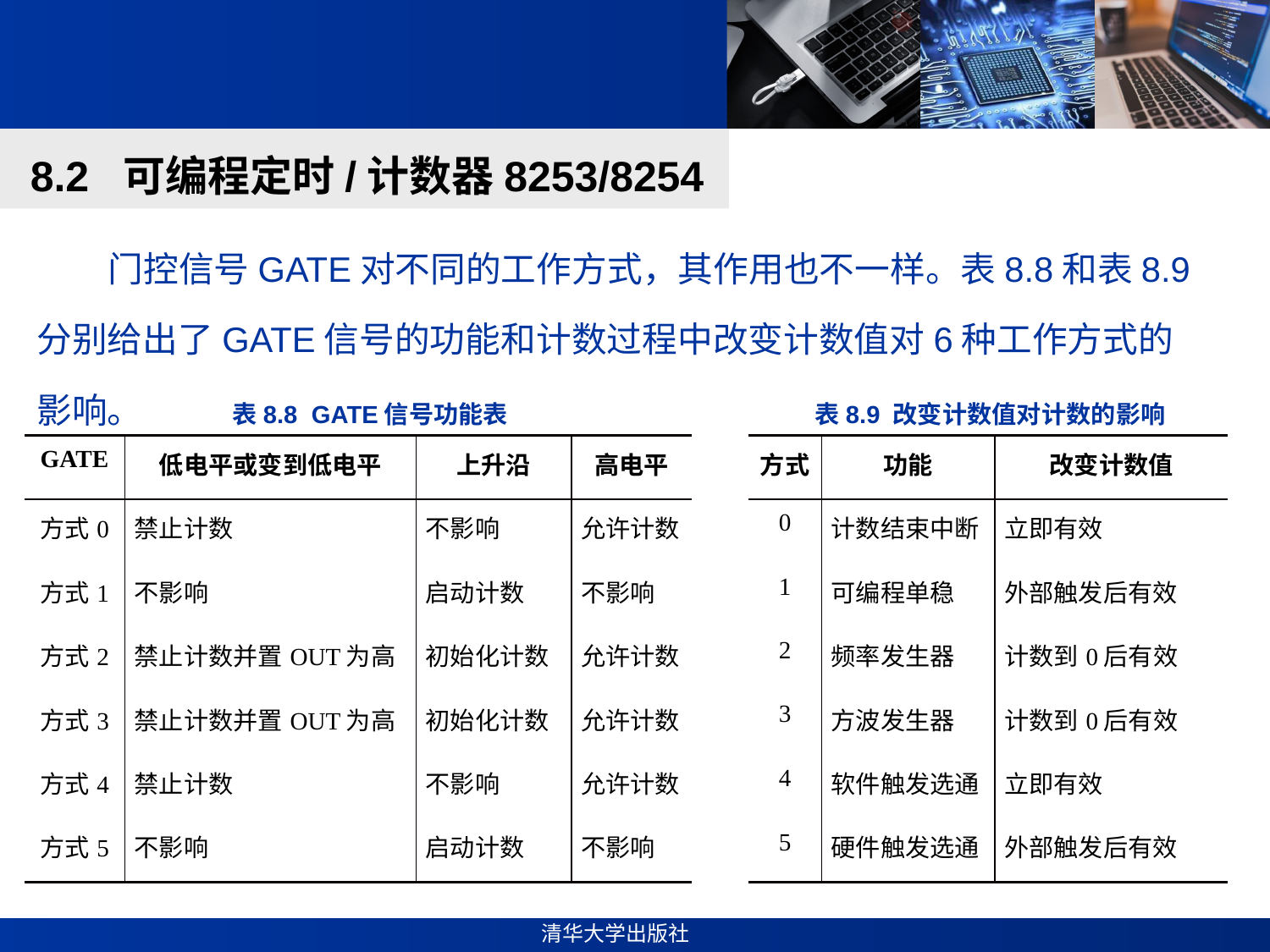

#
8.2  可编程定时/计数器8253/8254
        门控信号GATE对不同的工作方式，其作用也不一样。表8.8和表8.9分别给出了GATE信号的功能和计数过程中改变计数值对6种工作方式的影响。
表8.8  GATE信号功能表
表8.9 改变计数值对计数的影响
| GATE | 低电平或变到低电平 | 上升沿 | 高电平 |
| --- | --- | --- | --- |
| 方式0 | 禁止计数 | 不影响 | 允许计数 |
| 方式1 | 不影响 | 启动计数 | 不影响 |
| 方式2 | 禁止计数并置OUT为高 | 初始化计数 | 允许计数 |
| 方式3 | 禁止计数并置OUT为高 | 初始化计数 | 允许计数 |
| 方式4 | 禁止计数 | 不影响 | 允许计数 |
| 方式5 | 不影响 | 启动计数 | 不影响 |
| 方式 | 功能 | 改变计数值 |
| --- | --- | --- |
| 0 | 计数结束中断 | 立即有效 |
| 1 | 可编程单稳 | 外部触发后有效 |
| 2 | 频率发生器 | 计数到0后有效 |
| 3 | 方波发生器 | 计数到0后有效 |
| 4 | 软件触发选通 | 立即有效 |
| 5 | 硬件触发选通 | 外部触发后有效 |